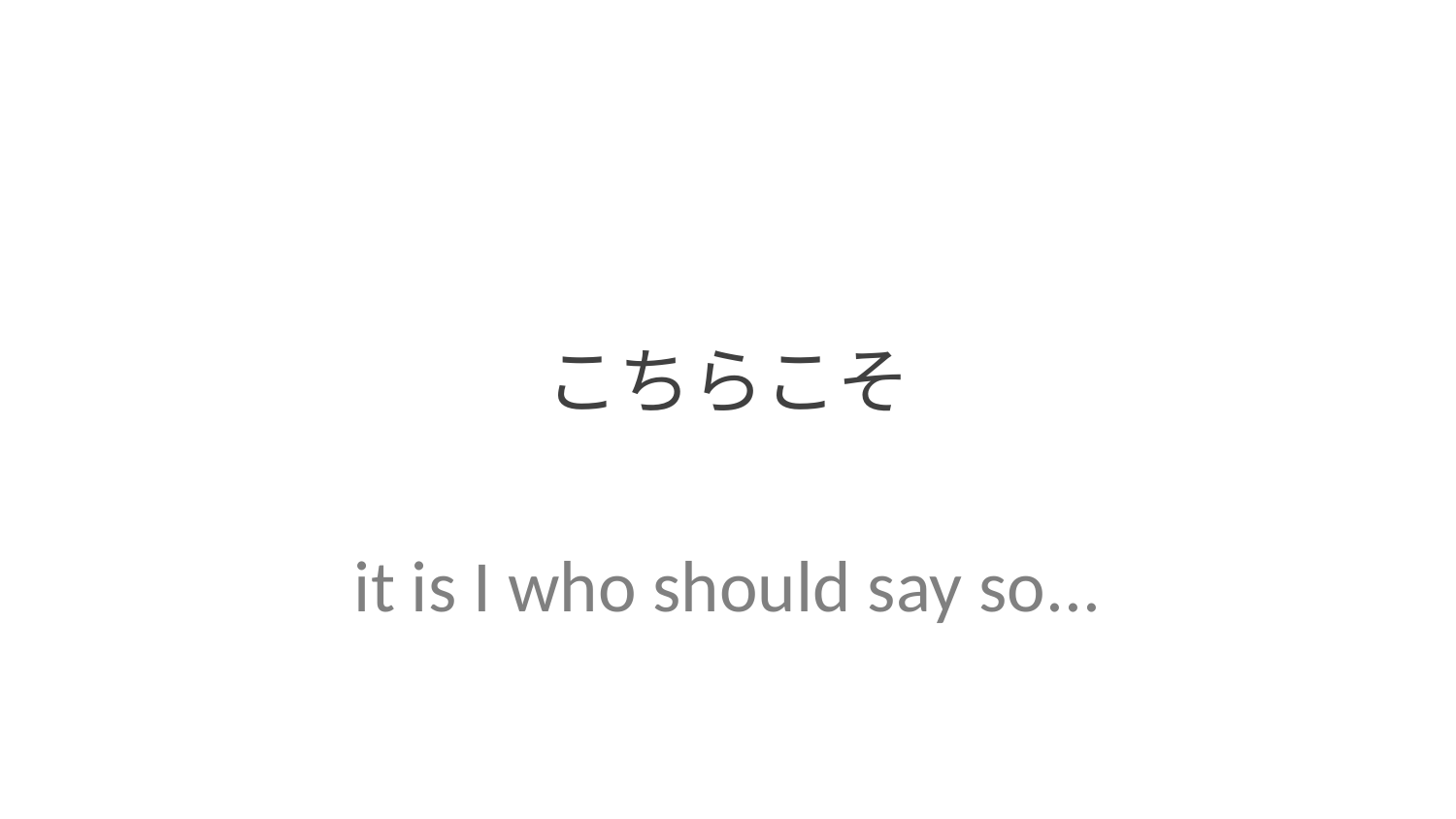

こちらこそ
it is I who should say so...